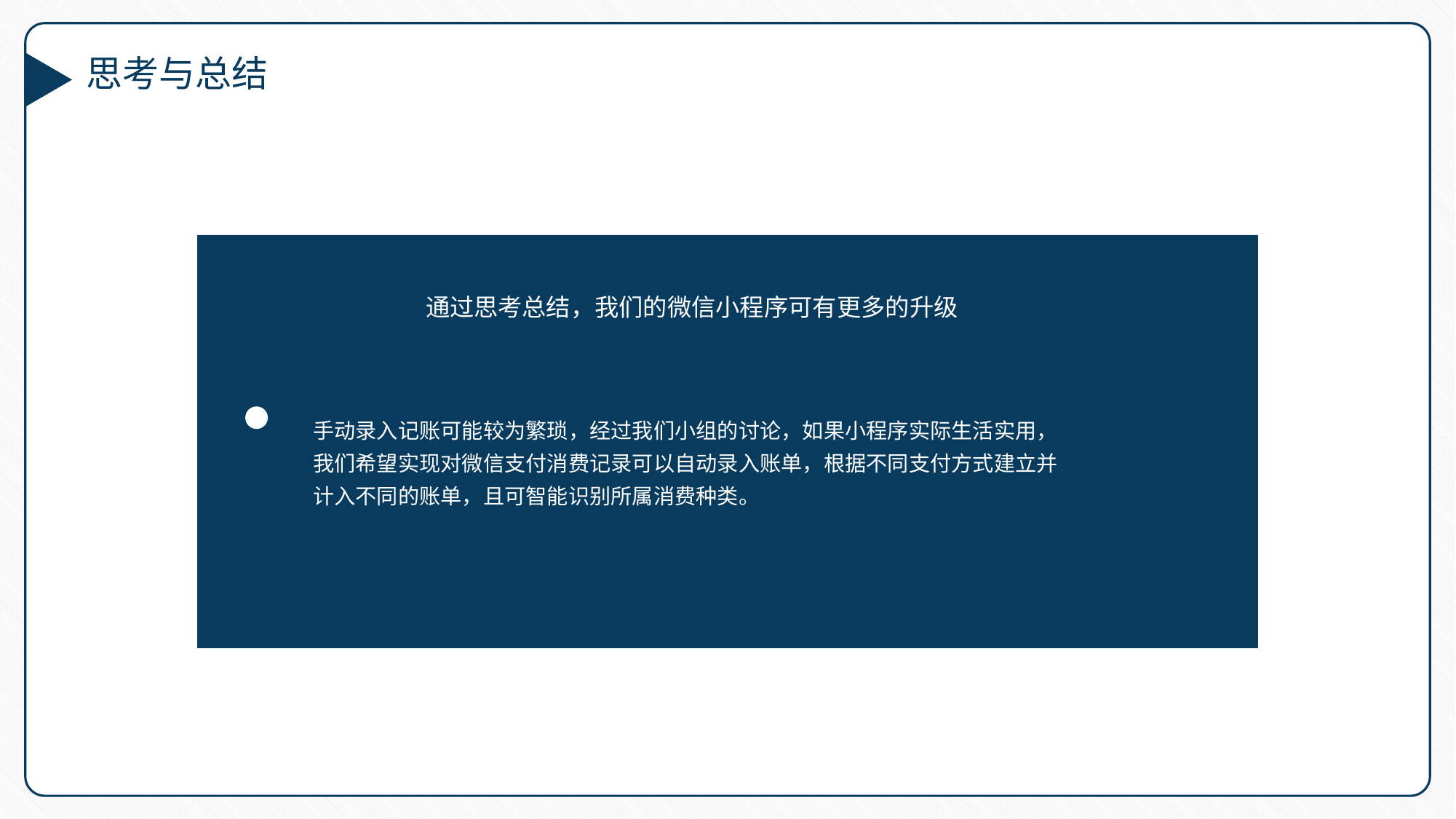

思考与总结

通过思考总结，我们的微信小程序可有更多的升级
手动录入记账可能较为繁琐，经过我们小组的讨论，如果小程序实际生活实用，我们希望实现对微信支付消费记录可以自动录入账单，根据不同支付方式建立并计入不同的账单，且可智能识别所属消费种类。